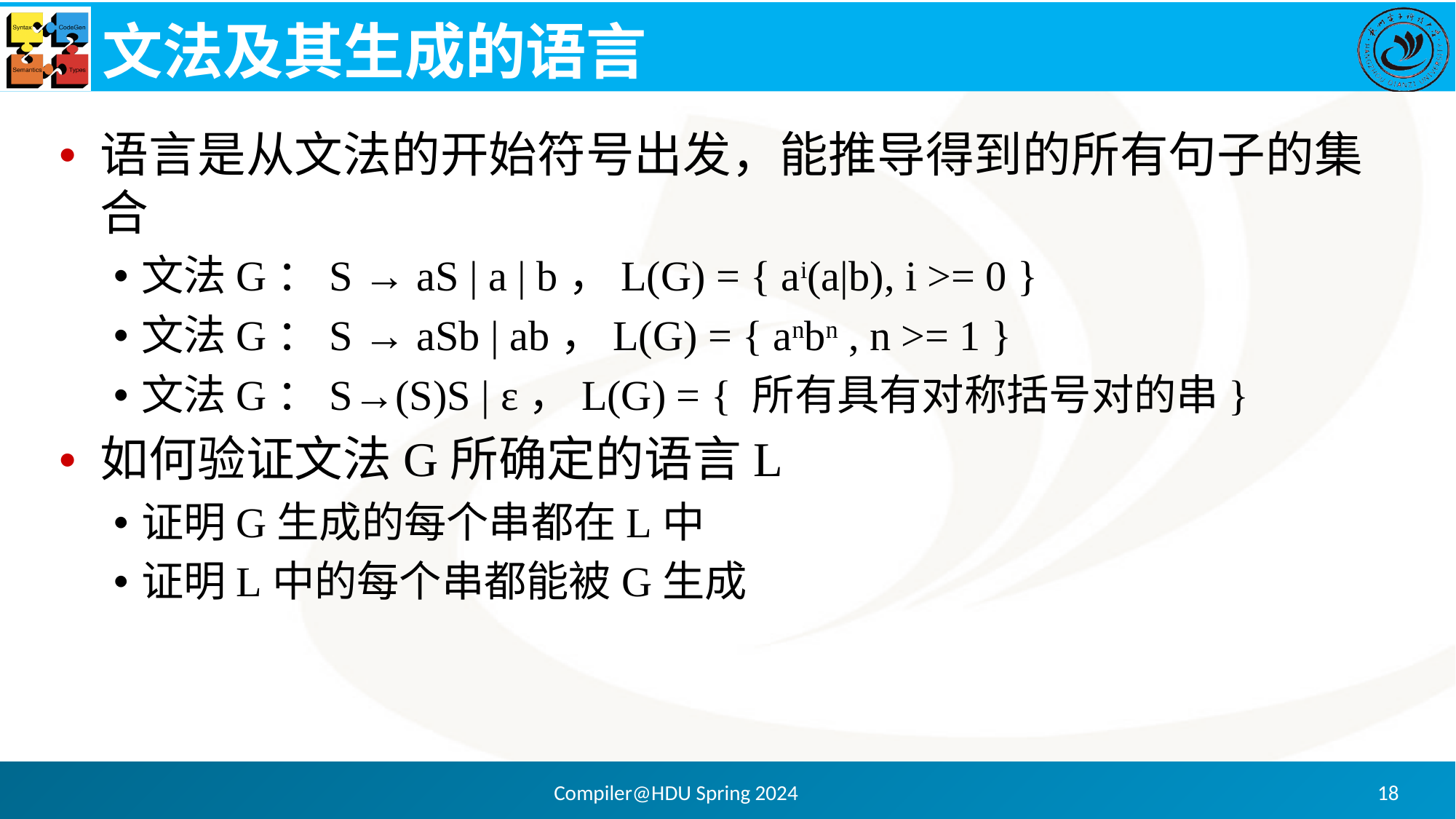

# 文法及其生成的语言
语言是从文法的开始符号出发，能推导得到的所有句子的集合
文法G：S → aS | a | b，L(G) = { ai(a|b), i >= 0 }
文法G：S → aSb | ab，L(G) = { anbn , n >= 1 }
文法G：S→(S)S | ε，L(G) = { 所有具有对称括号对的串}
如何验证文法G所确定的语言L
证明G生成的每个串都在L中
证明L中的每个串都能被G生成
Compiler@HDU Spring 2024
18